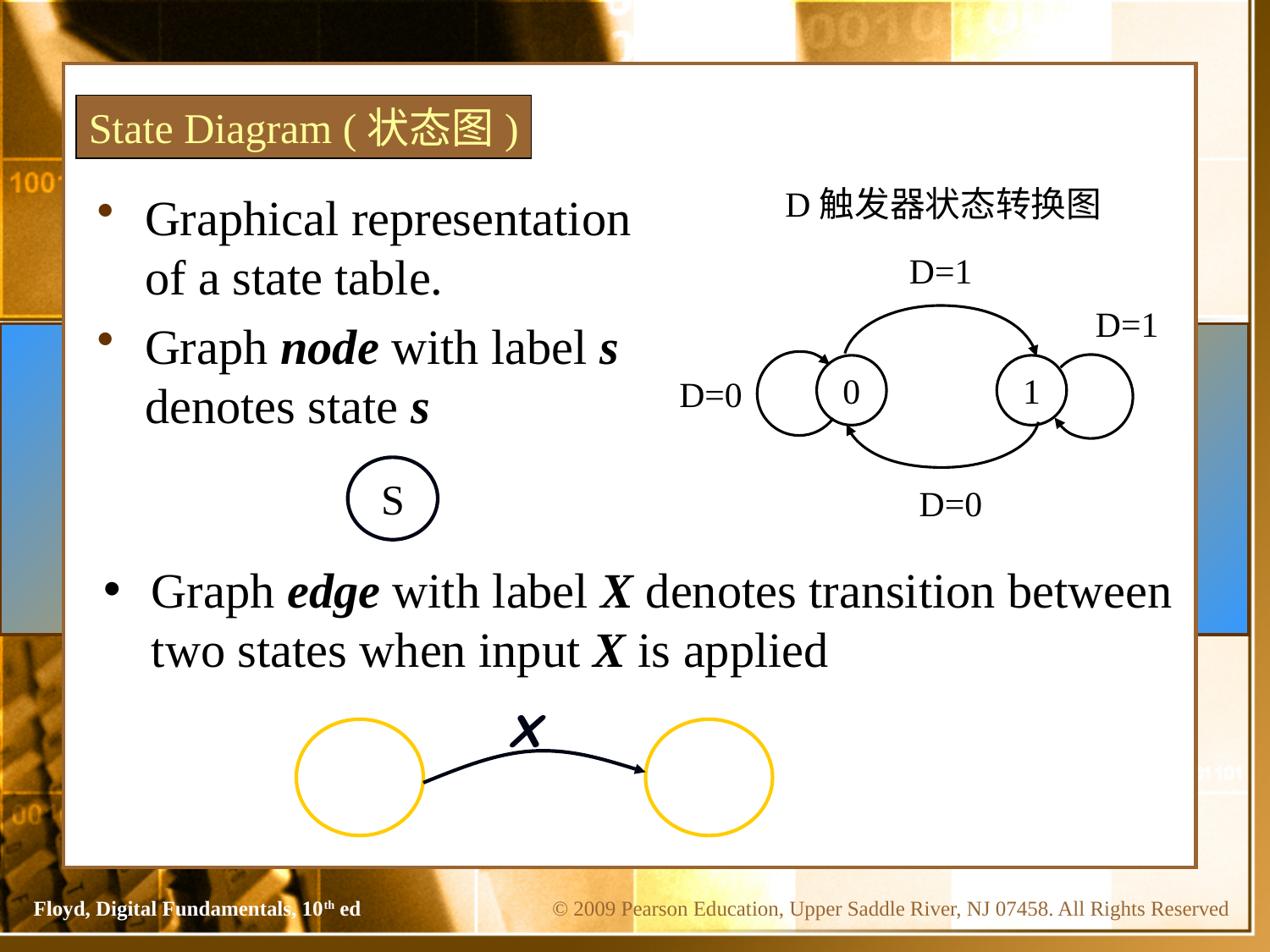

State Diagram (状态图)
D触发器状态转换图
D=1
D=1

0
1
D=0

D=0
Graphical representation of a state table.
Graph node with label s denotes state s

S
Graph edge with label X denotes transition between two states when input X is applied
X